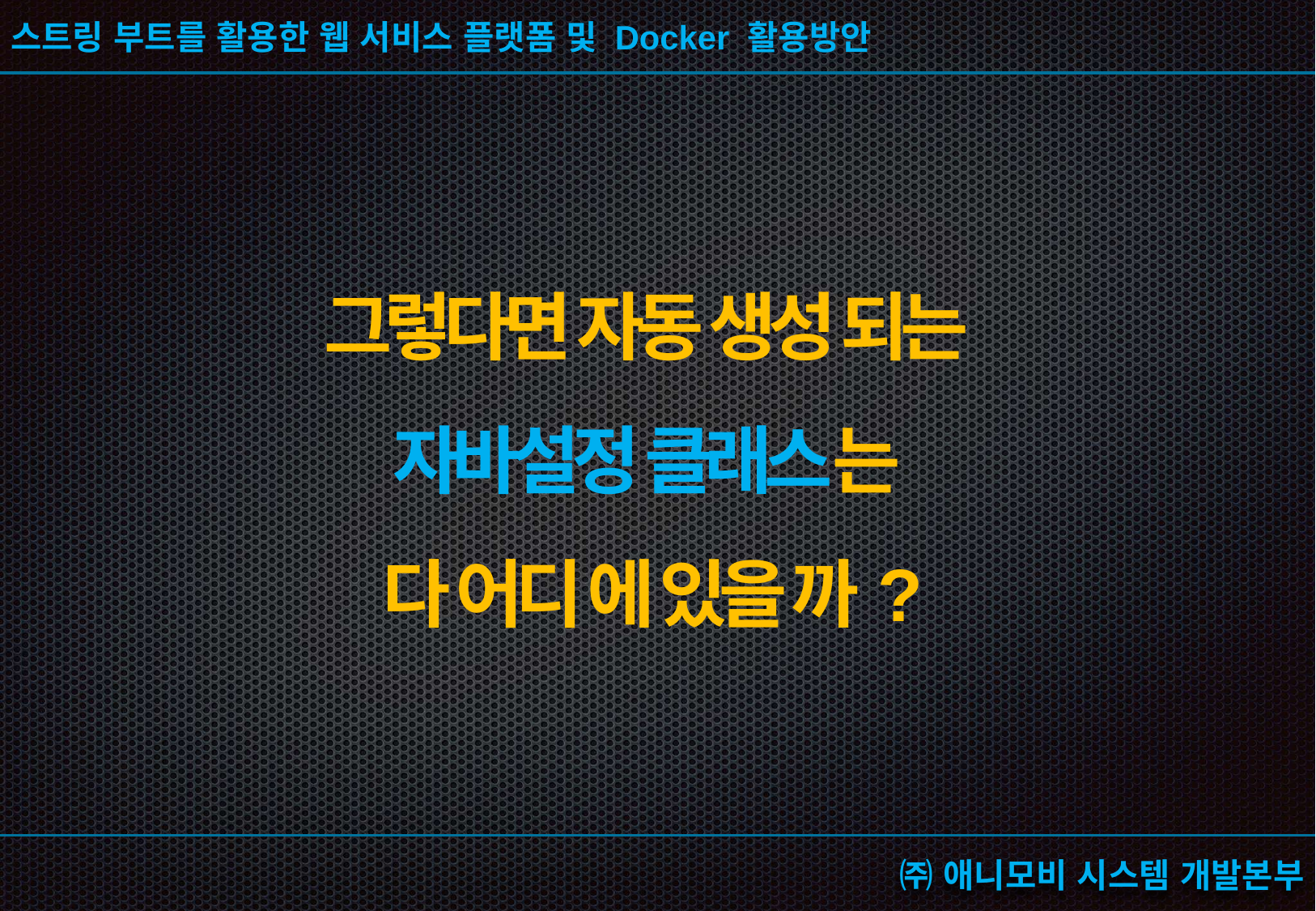

# 그렇다면 자동 생성 되는 자바설정 클래스는 다 어디 에 있을 까?